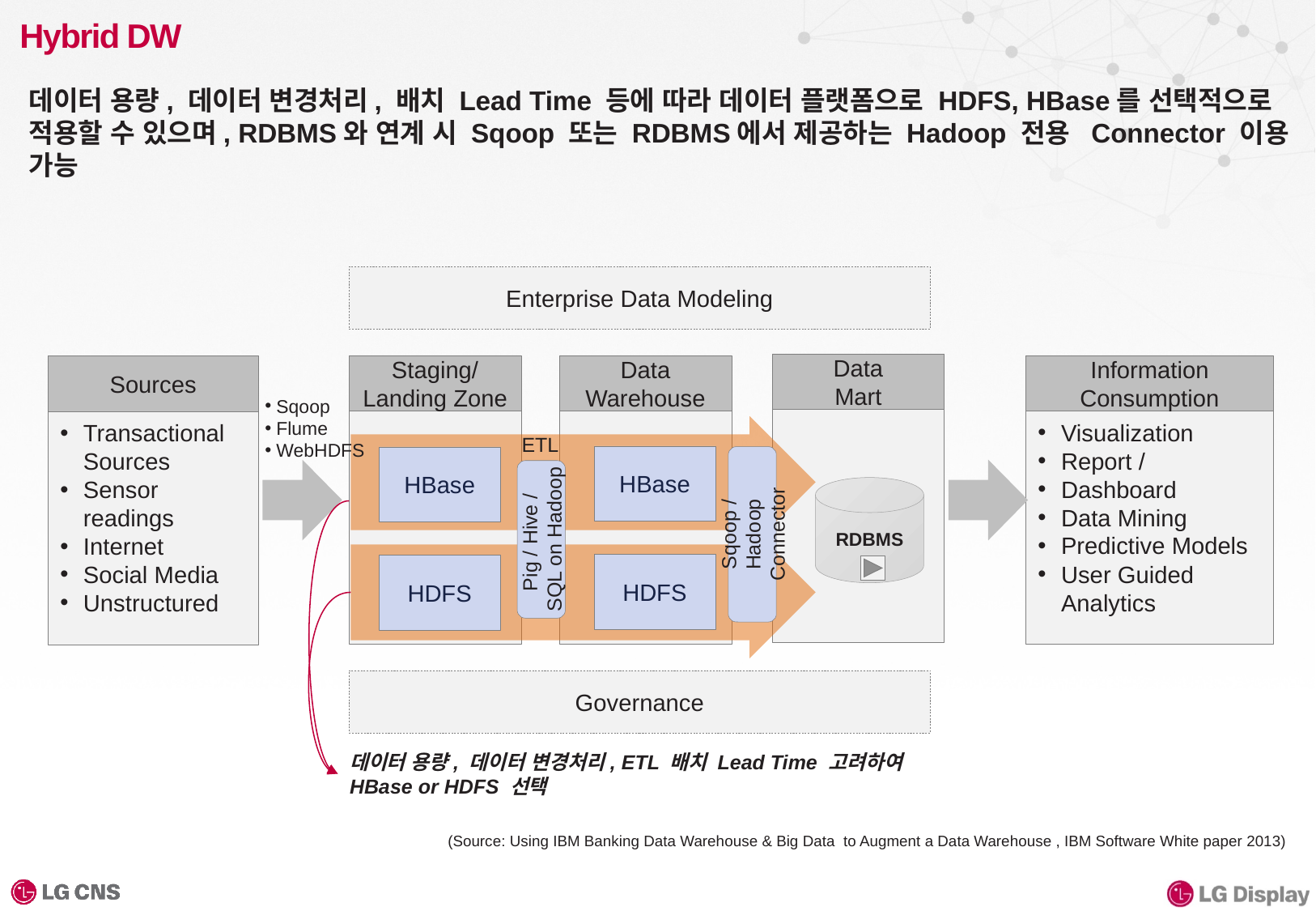

# Hybrid DW
데이터 용량, 데이터 변경처리, 배치 Lead Time 등에 따라 데이터 플랫폼으로 HDFS, HBase를 선택적으로 적용할 수 있으며, RDBMS와 연계 시 Sqoop 또는 RDBMS에서 제공하는 Hadoop 전용  Connector 이용 가능
Enterprise Data Modeling
Data
Mart

Staging/
Landing Zone

Data
Warehouse

Information
Consumption
Sources
Visualization
Report /
Dashboard
Data Mining
Predictive Models
User Guided Analytics

Transactional Sources
Sensor readings
Internet
Social Media
Unstructured

Sqoop
Flume
WebHDFS

ETL
HBase
HBase

RDBMS
Sqoop /
Hadoop Connector
Pig / Hive /
SQL on Hadoop

HDFS
HDFS

Governance
데이터 용량, 데이터 변경처리, ETL 배치 Lead Time 고려하여
HBase or HDFS 선택
(Source: Using IBM Banking Data Warehouse & Big Data  to Augment a Data Warehouse , IBM Software White paper 2013)